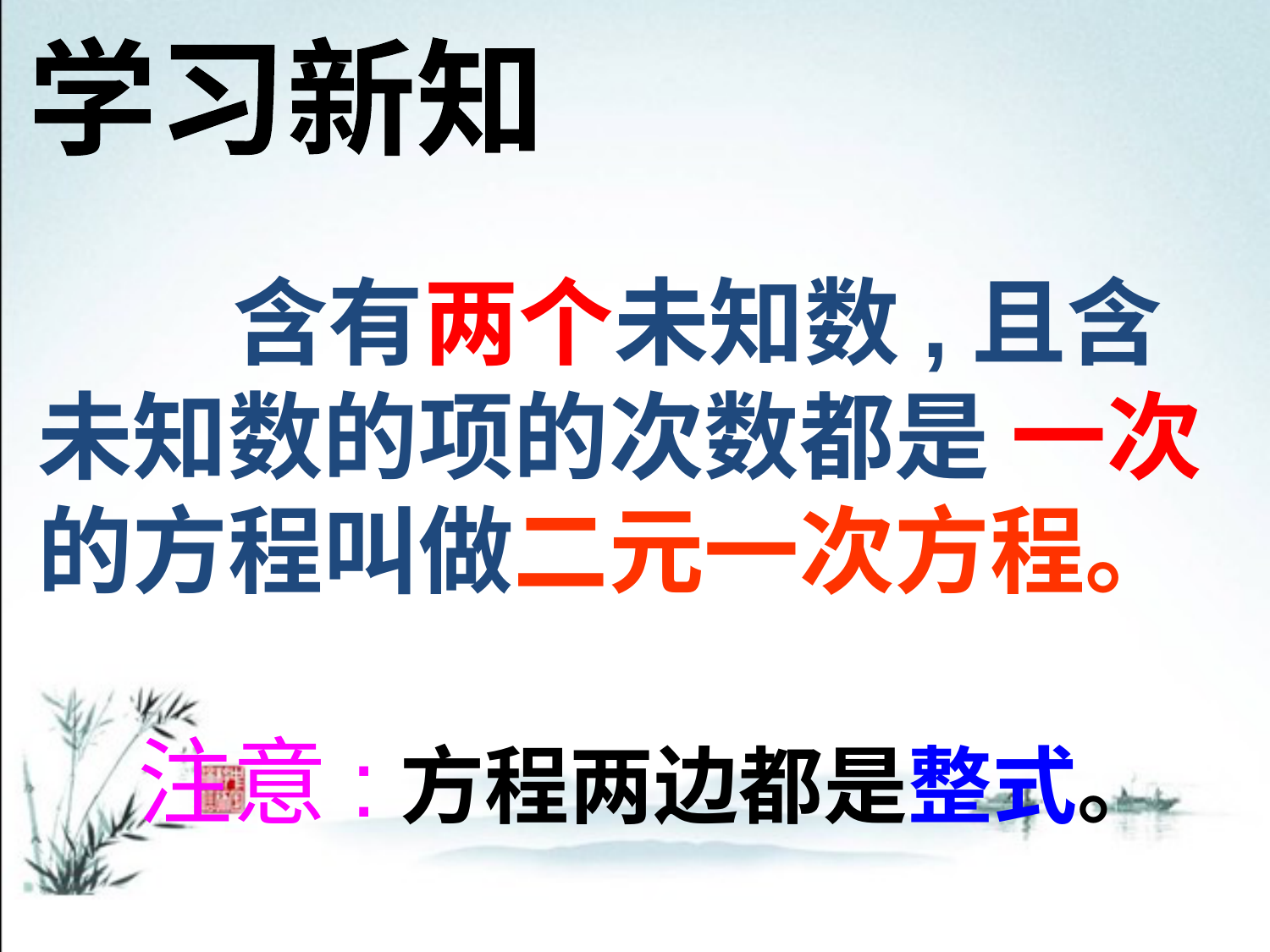

学习新知
        含有两个未知数,且含未知数的项的次数都是 一次的方程叫做二元一次方程。

注意:方程两边都是整式。